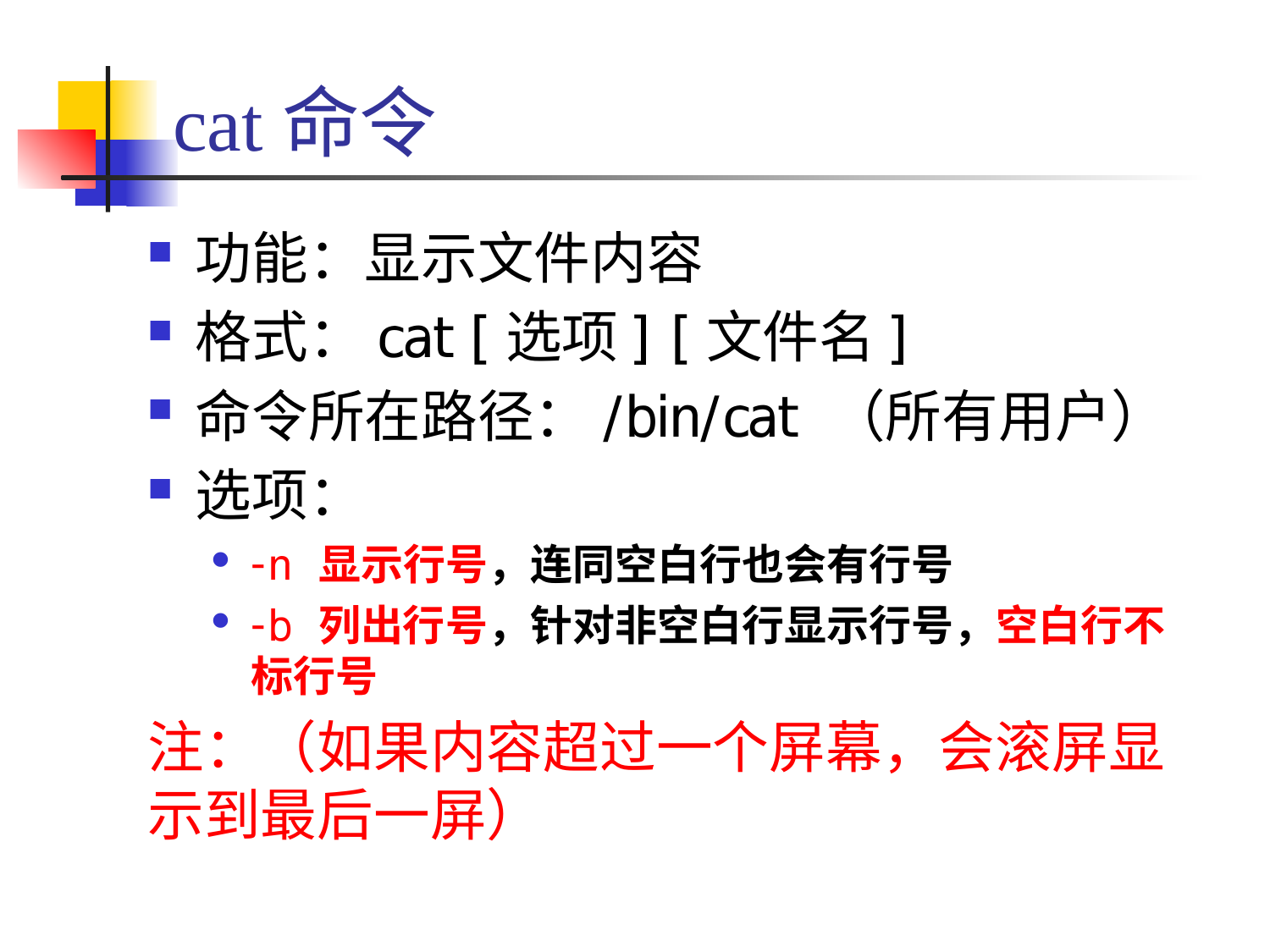

# cat命令
功能：显示文件内容
格式：cat [选项] [文件名]
命令所在路径：/bin/cat （所有用户）
选项：
-n 显示行号，连同空白行也会有行号
-b 列出行号，针对非空白行显示行号，空白行不标行号
注：（如果内容超过一个屏幕，会滚屏显示到最后一屏）